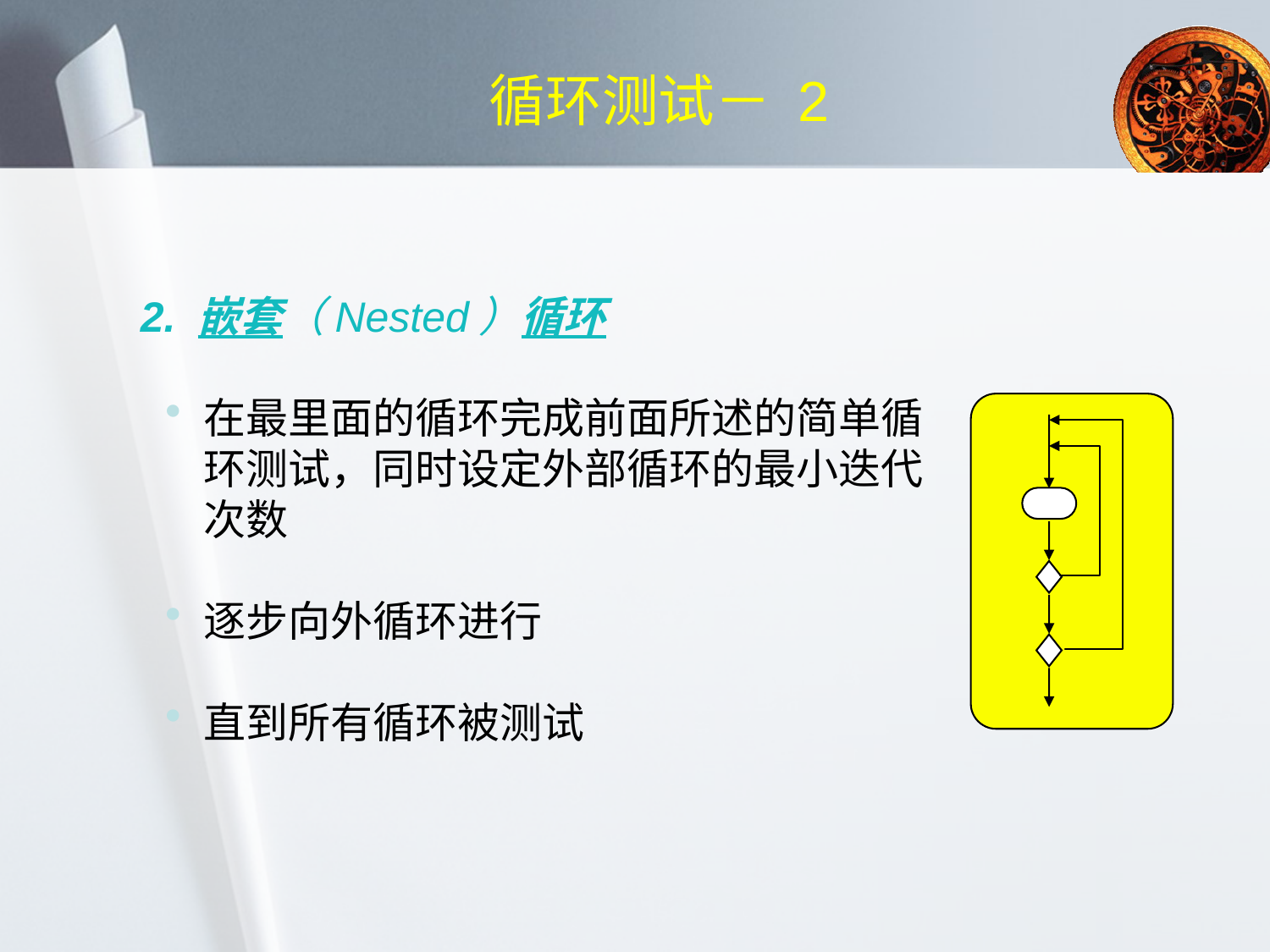

# 循环测试－ 2
2. 嵌套（Nested）循环

在最里面的循环完成前面所述的简单循环测试，同时设定外部循环的最小迭代次数

逐步向外循环进行

直到所有循环被测试